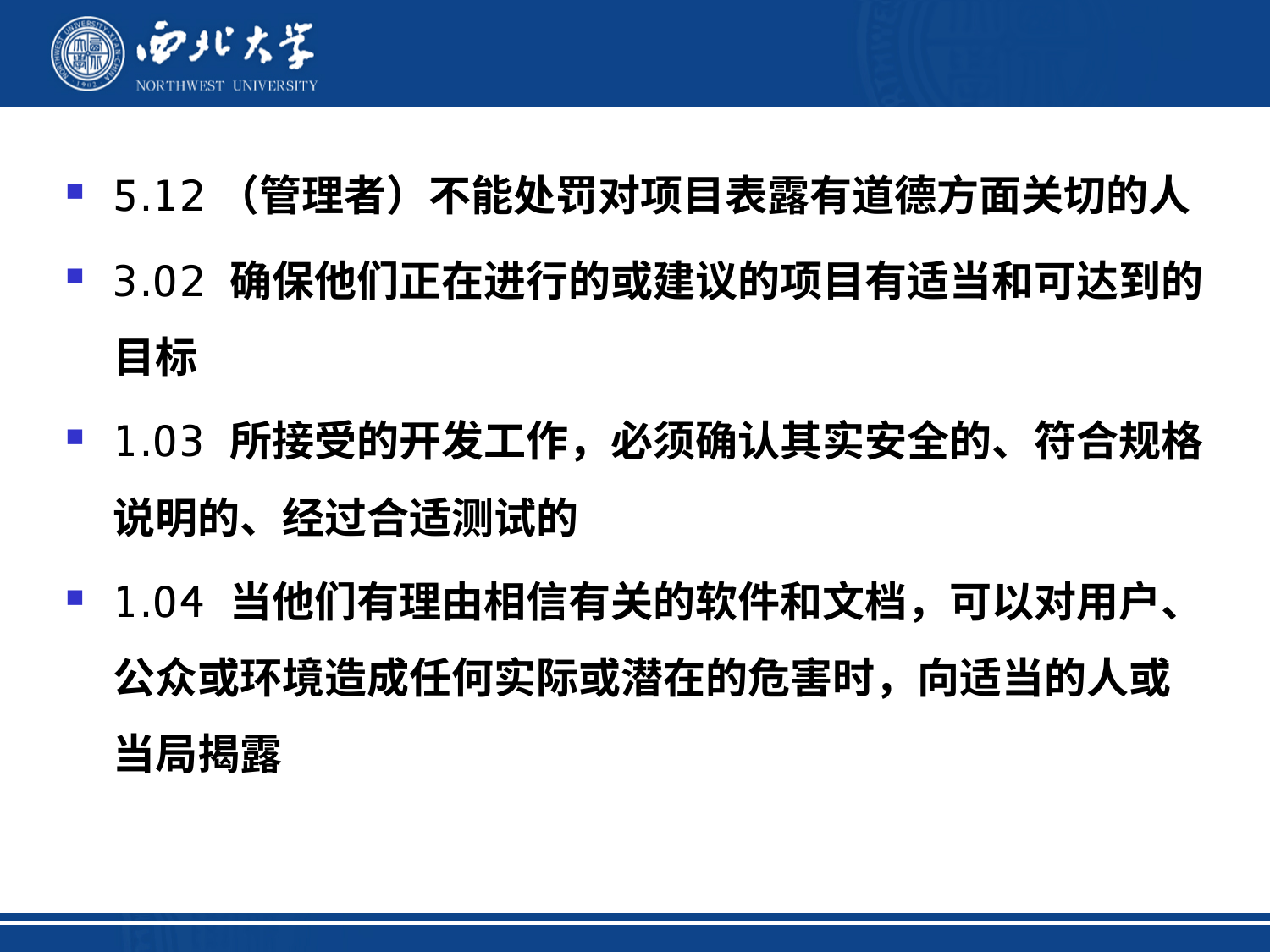

5.12（管理者）不能处罚对项目表露有道德方面关切的人
3.02 确保他们正在进行的或建议的项目有适当和可达到的目标
1.03 所接受的开发工作，必须确认其实安全的、符合规格说明的、经过合适测试的
1.04 当他们有理由相信有关的软件和文档，可以对用户、公众或环境造成任何实际或潜在的危害时，向适当的人或当局揭露